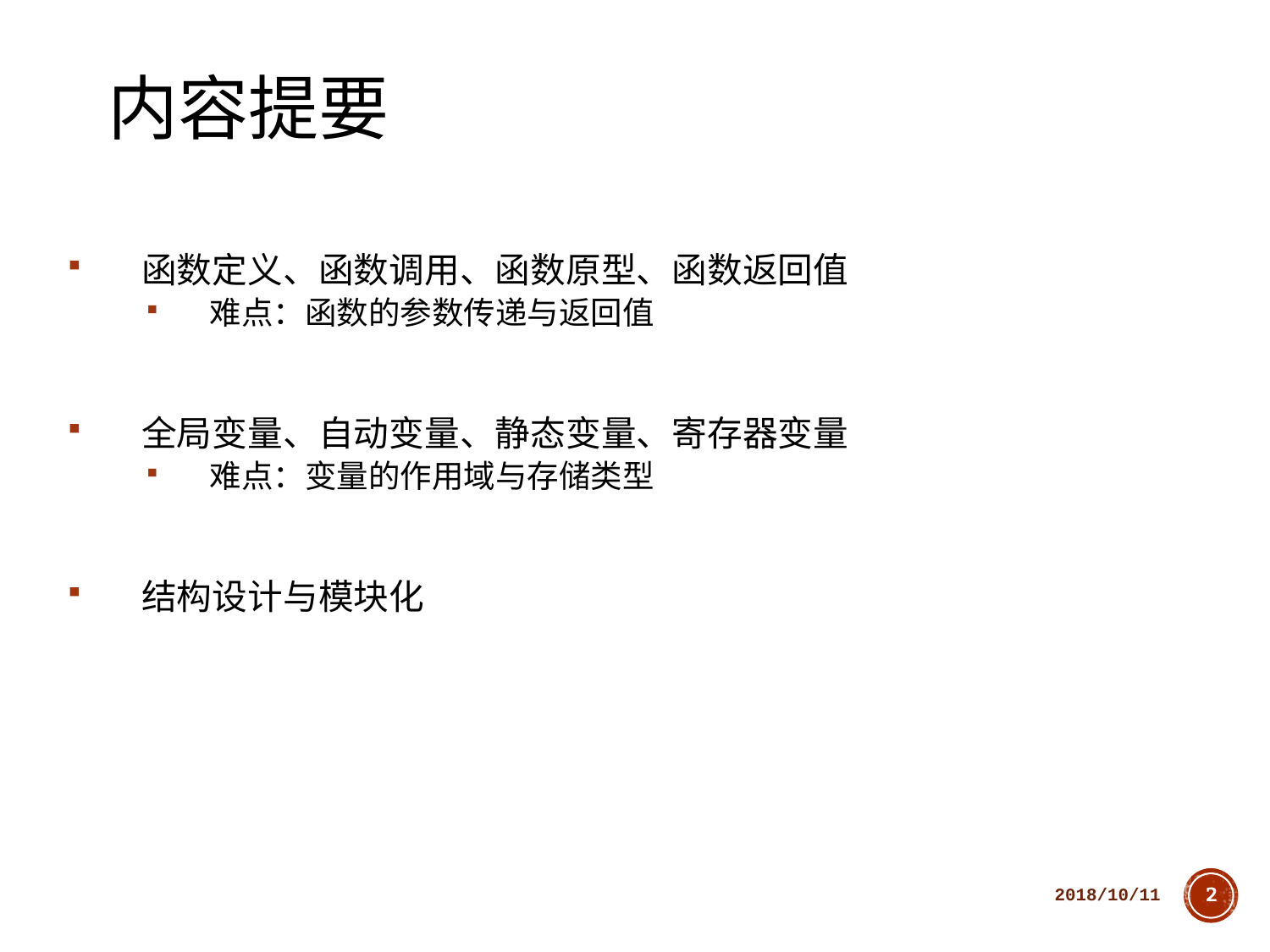

# 内容提要
函数定义、函数调用、函数原型、函数返回值
难点：函数的参数传递与返回值

全局变量、自动变量、静态变量、寄存器变量
难点：变量的作用域与存储类型

结构设计与模块化
2018/10/11
2